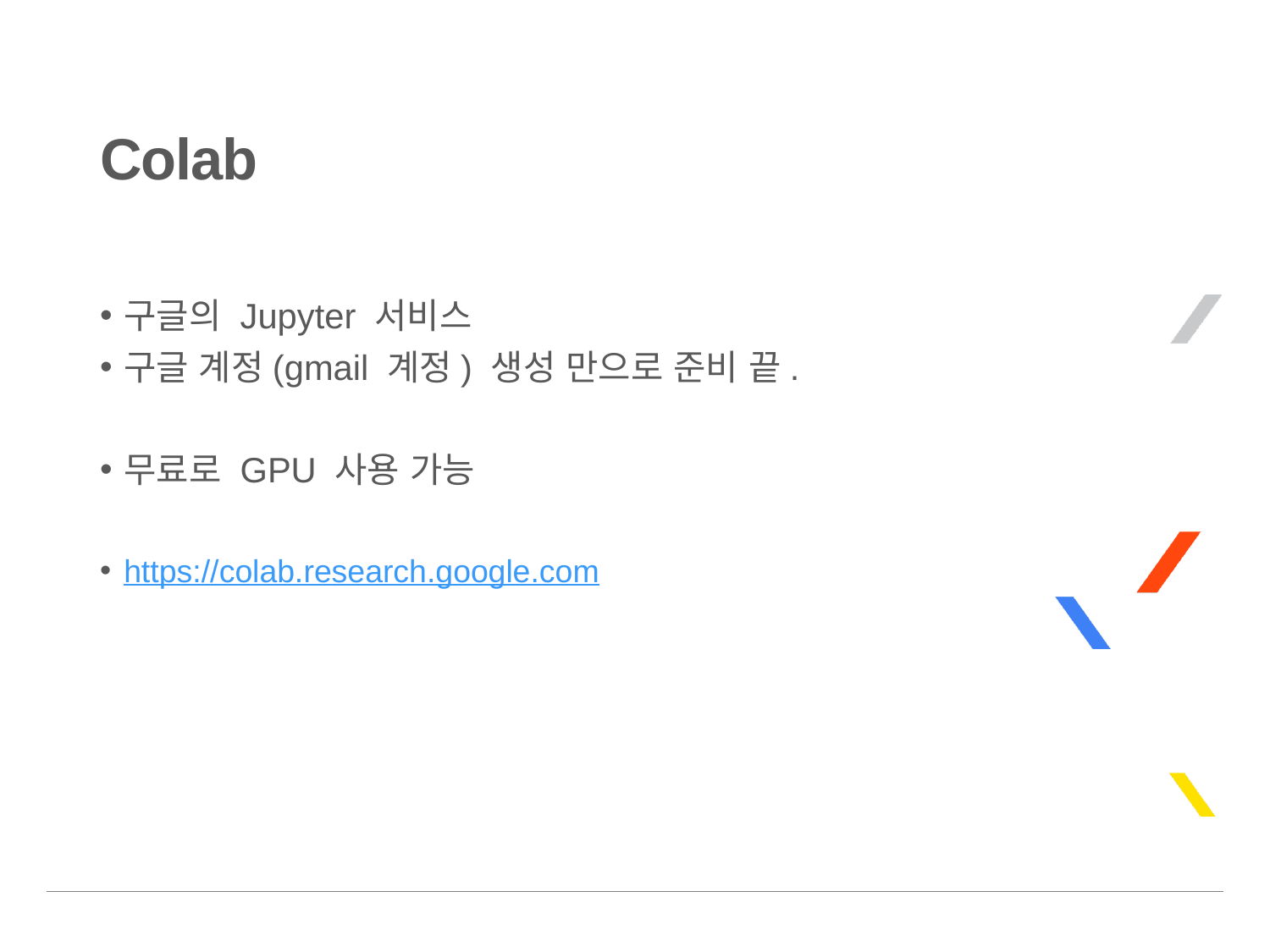

# Colab
구글의 Jupyter 서비스
구글 계정(gmail 계정) 생성 만으로 준비 끝.

무료로 GPU 사용 가능

https://colab.research.google.com